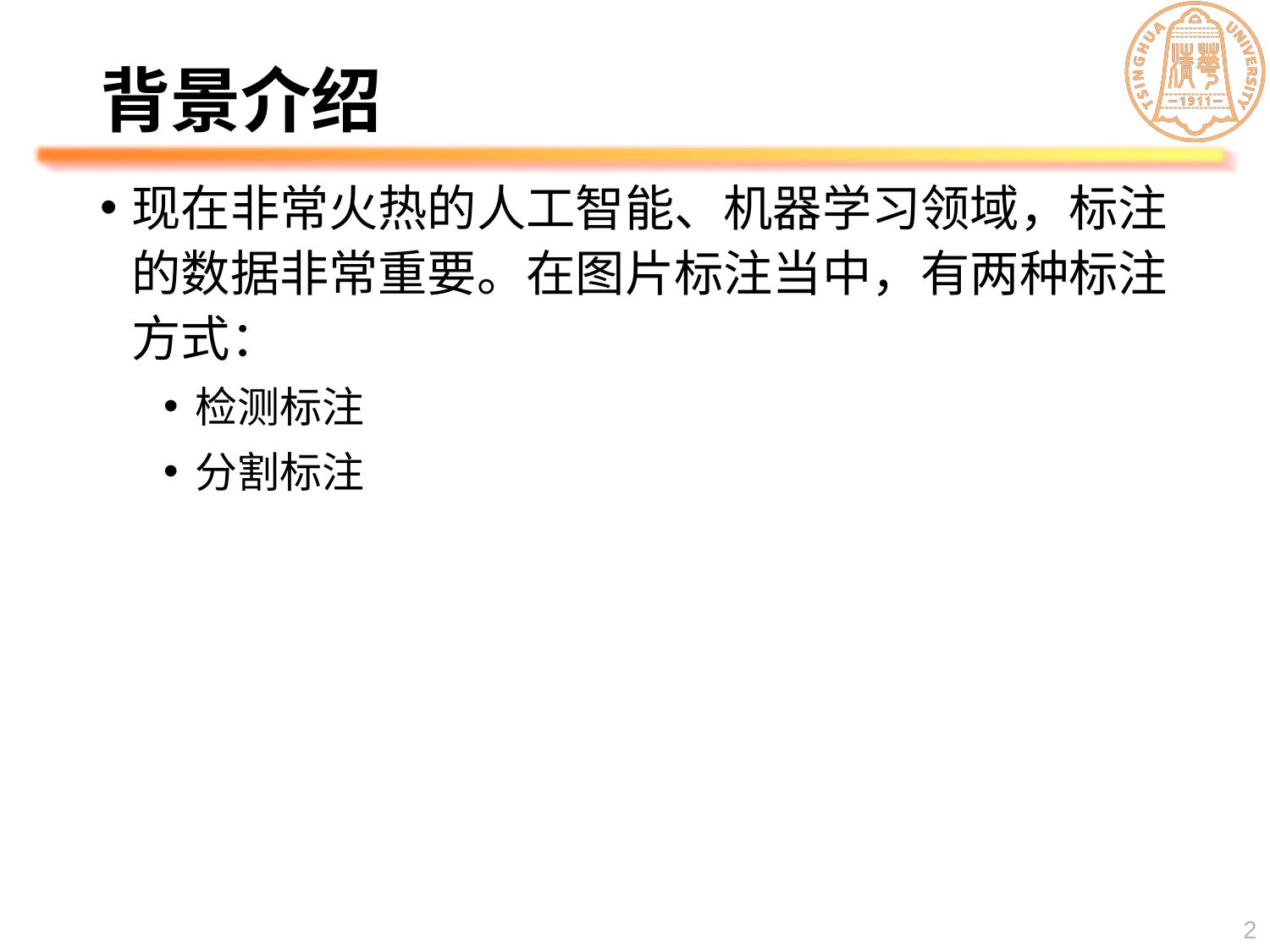

# 背景介绍
现在非常火热的人工智能、机器学习领域，标注的数据非常重要。在图片标注当中，有两种标注方式：
检测标注
分割标注
2